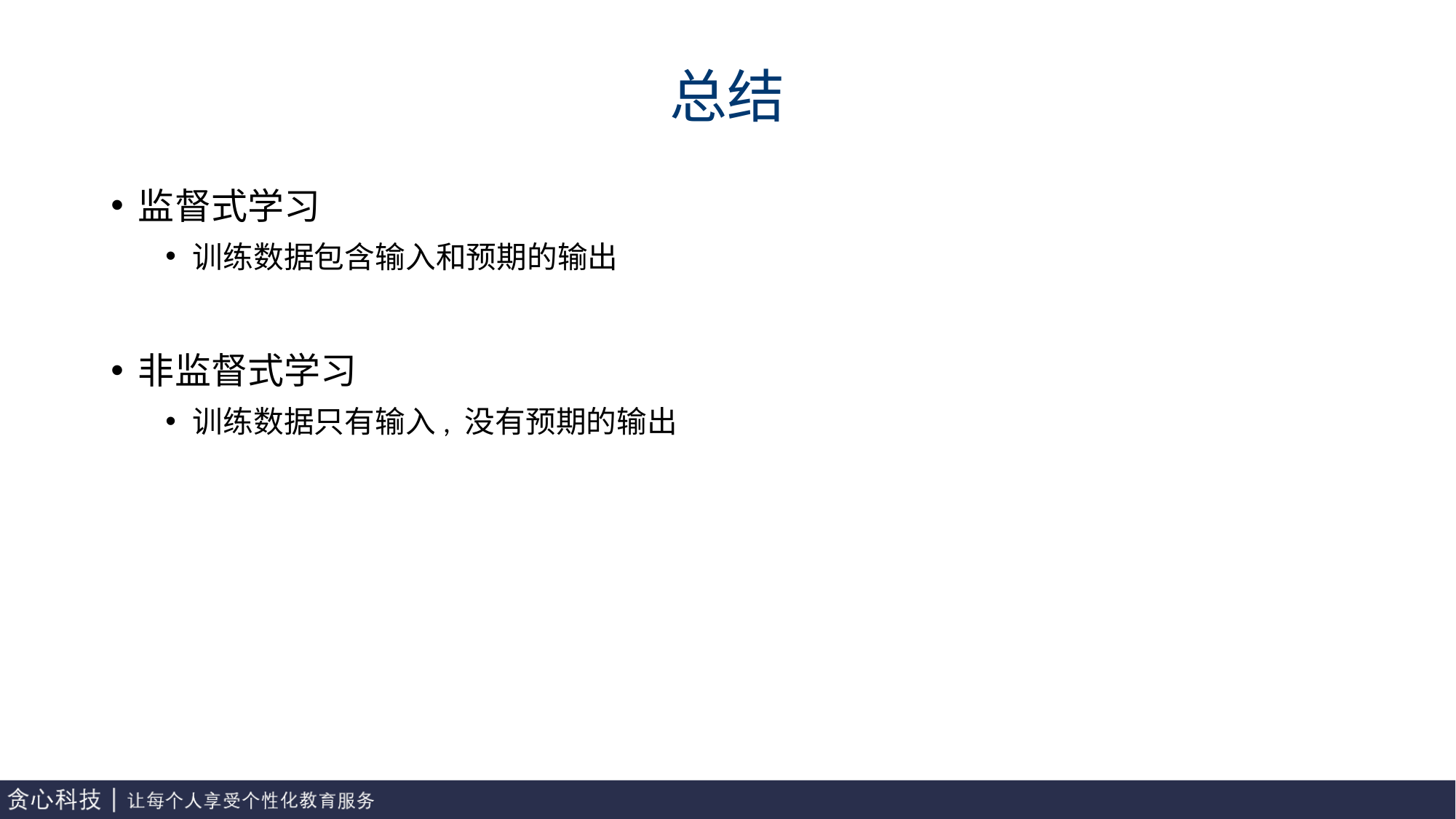

# 总结
监督式学习
训练数据包含输入和预期的输出

非监督式学习
训练数据只有输入, 没有预期的输出